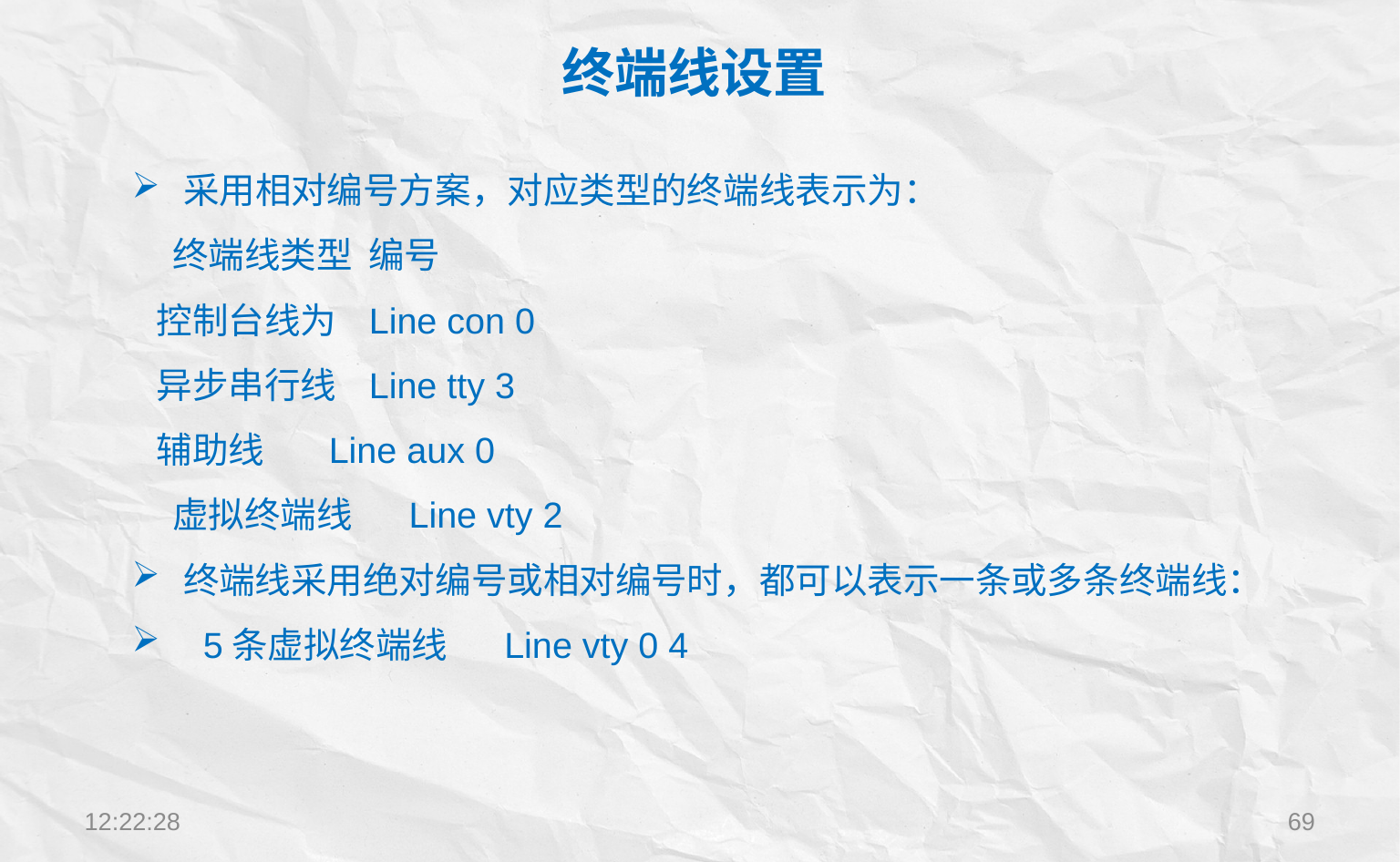

终端线设置
采用相对编号方案，对应类型的终端线表示为：
    终端线类型  编号
  控制台线为   Line con 0
  异步串行线   Line tty 3
  辅助线       Line aux 0
    虚拟终端线      Line vty 2
终端线采用绝对编号或相对编号时，都可以表示一条或多条终端线：
  5条虚拟终端线      Line vty 0 4

12:22:28
69